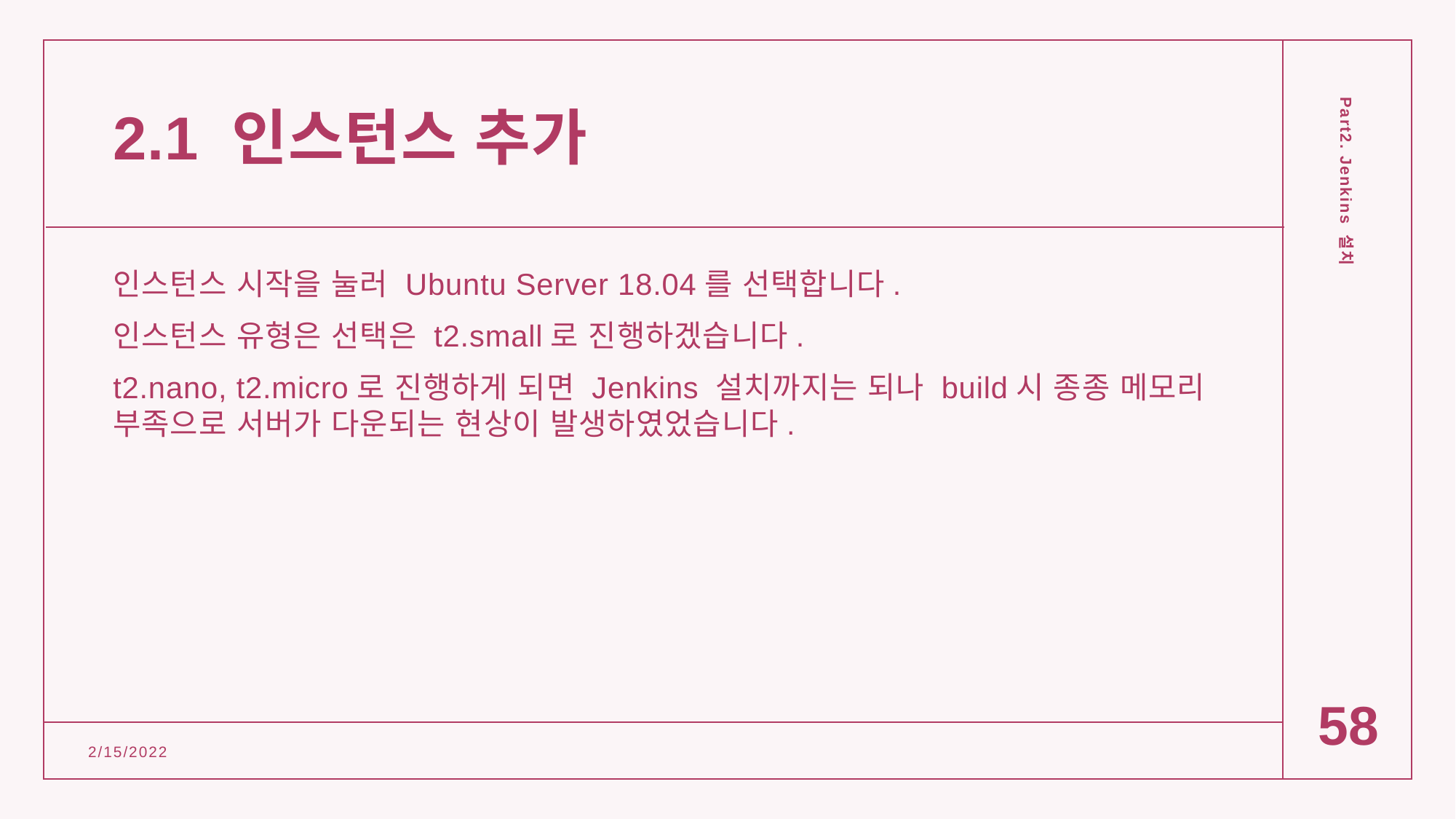

# 2.1 인스턴스 추가
인스턴스 시작을 눌러 Ubuntu Server 18.04를 선택합니다.
인스턴스 유형은 선택은 t2.small로 진행하겠습니다.
t2.nano, t2.micro로 진행하게 되면 Jenkins 설치까지는 되나 build시 종종 메모리 부족으로 서버가 다운되는 현상이 발생하였었습니다.
Part2. Jenkins 설치
58
2/15/2022